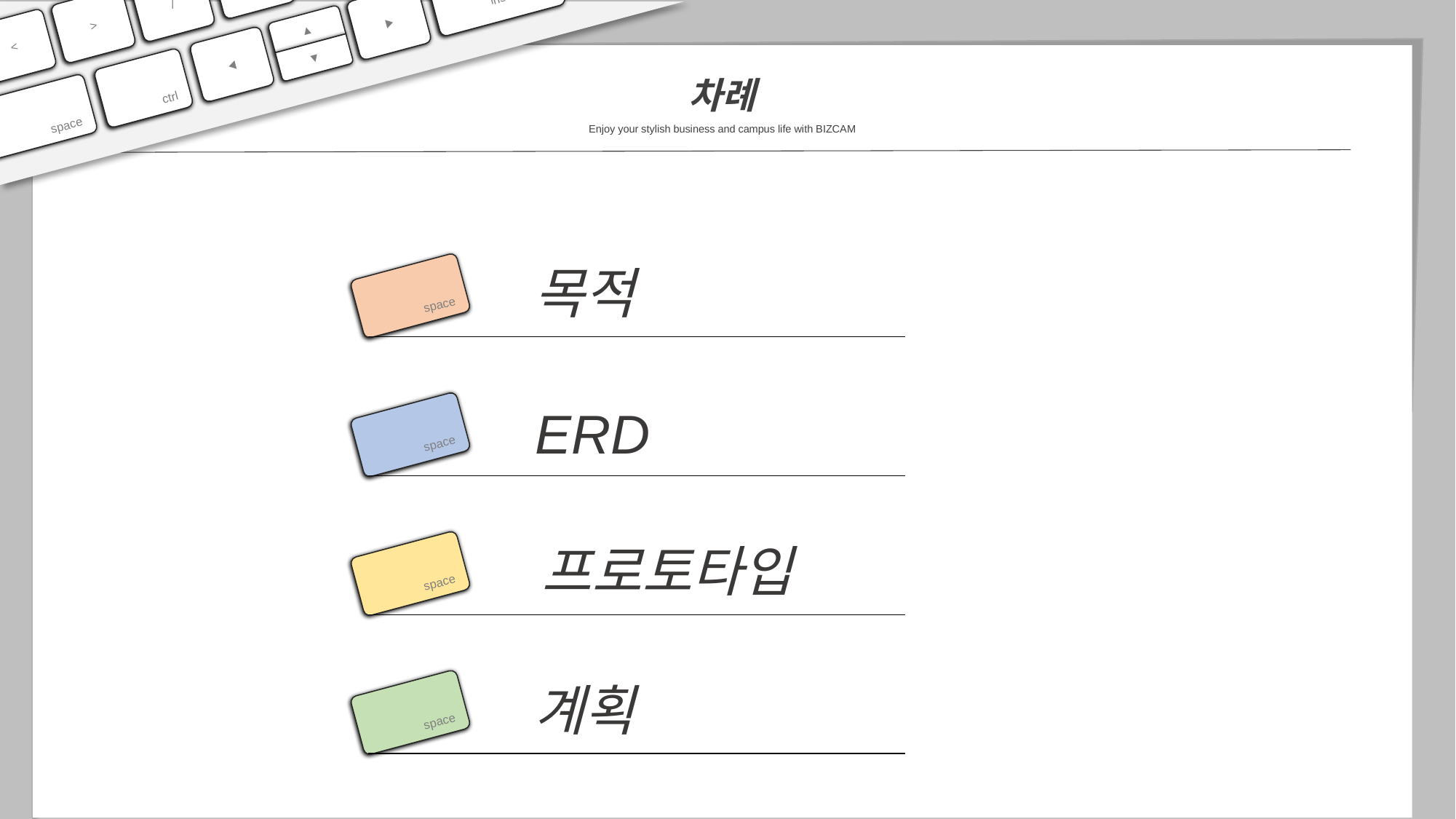

shift
0
ins
/
>

▲
<
◀
▼
ctrl
space
▶

차례
Enjoy your stylish business and campus life with BIZCAM
목적
space
ERD
space
프로토타입
space
계획
space